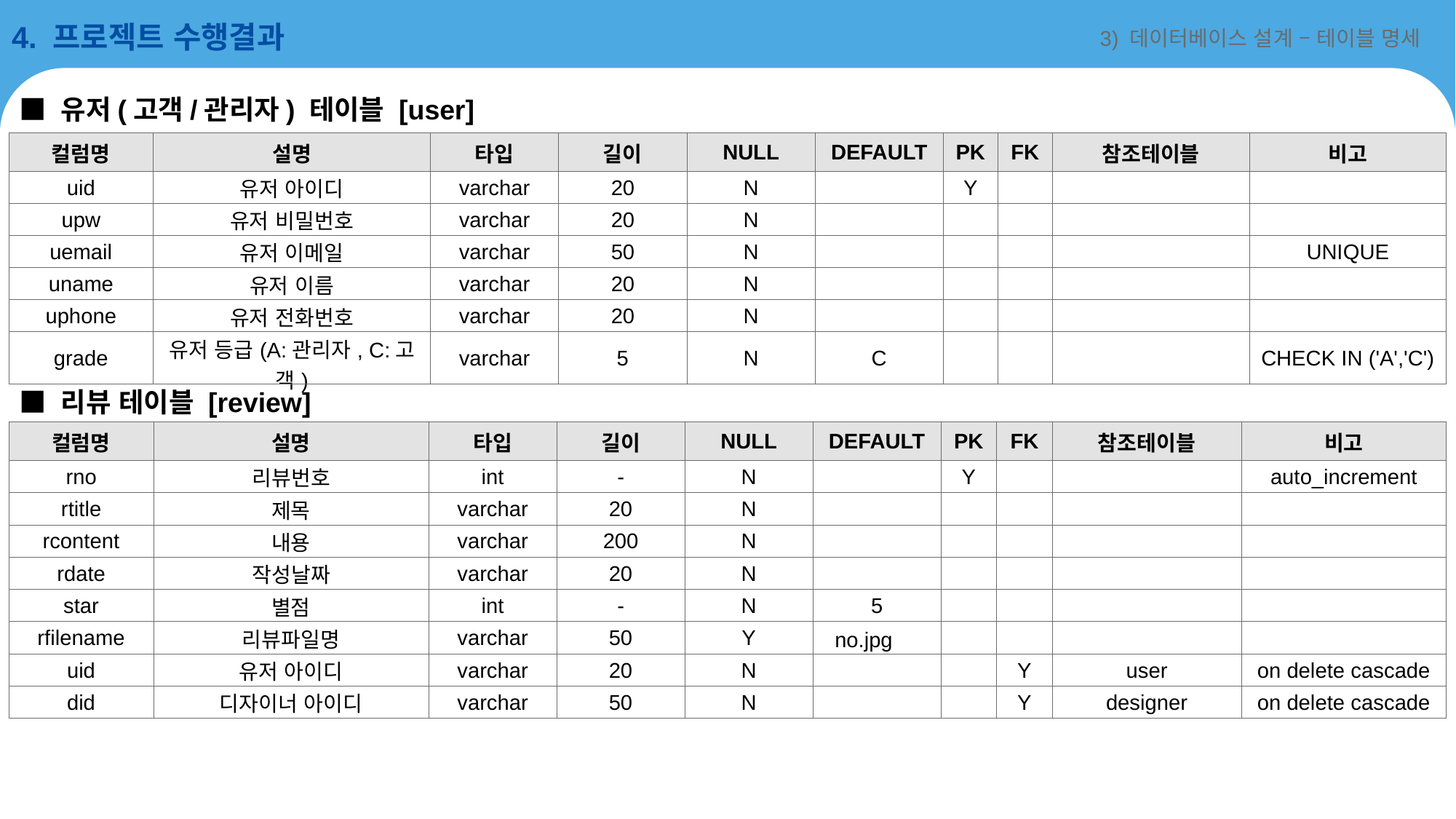

4. 프로젝트 수행결과
3) 데이터베이스 설계 – 테이블 명세

■ 유저(고객/관리자) 테이블 [user]
| 컬럼명 | 설명 | 타입 | 길이 | NULL | DEFAULT | PK | FK | 참조테이블 | 비고 |
| --- | --- | --- | --- | --- | --- | --- | --- | --- | --- |
| uid | 유저 아이디 | varchar | 20 | N |  | Y |  |  |  |
| upw | 유저 비밀번호 | varchar | 20 | N |  |  |  |  |  |
| uemail | 유저 이메일 | varchar | 50 | N |  |  |  |  | UNIQUE |
| uname | 유저 이름 | varchar | 20 | N |  |  |  |  |  |
| uphone | 유저 전화번호 | varchar | 20 | N |  |  |  |  |  |
| grade | 유저 등급(A:관리자, C:고객) | varchar | 5 | N | C |  |  |  | CHECK IN ('A','C') |
■ 리뷰 테이블 [review]
| 컬럼명 | 설명 | 타입 | 길이 | NULL | DEFAULT | PK | FK | 참조테이블 | 비고 |
| --- | --- | --- | --- | --- | --- | --- | --- | --- | --- |
| rno | 리뷰번호 | int | - | N |  | Y |  |  | auto\_increment |
| rtitle | 제목 | varchar | 20 | N |  |  |  |  |  |
| rcontent | 내용 | varchar | 200 | N |  |  |  |  |  |
| rdate | 작성날짜 | varchar | 20 | N |  |  |  |  |  |
| star | 별점 | int | - | N | 5 |  |  |  |  |
| rfilename | 리뷰파일명 | varchar | 50 | Y | no.jpg |  |  |  |  |
| uid | 유저 아이디 | varchar | 20 | N |  |  | Y | user | on delete cascade |
| did | 디자이너 아이디 | varchar | 50 | N |  |  | Y | designer | on delete cascade |
17